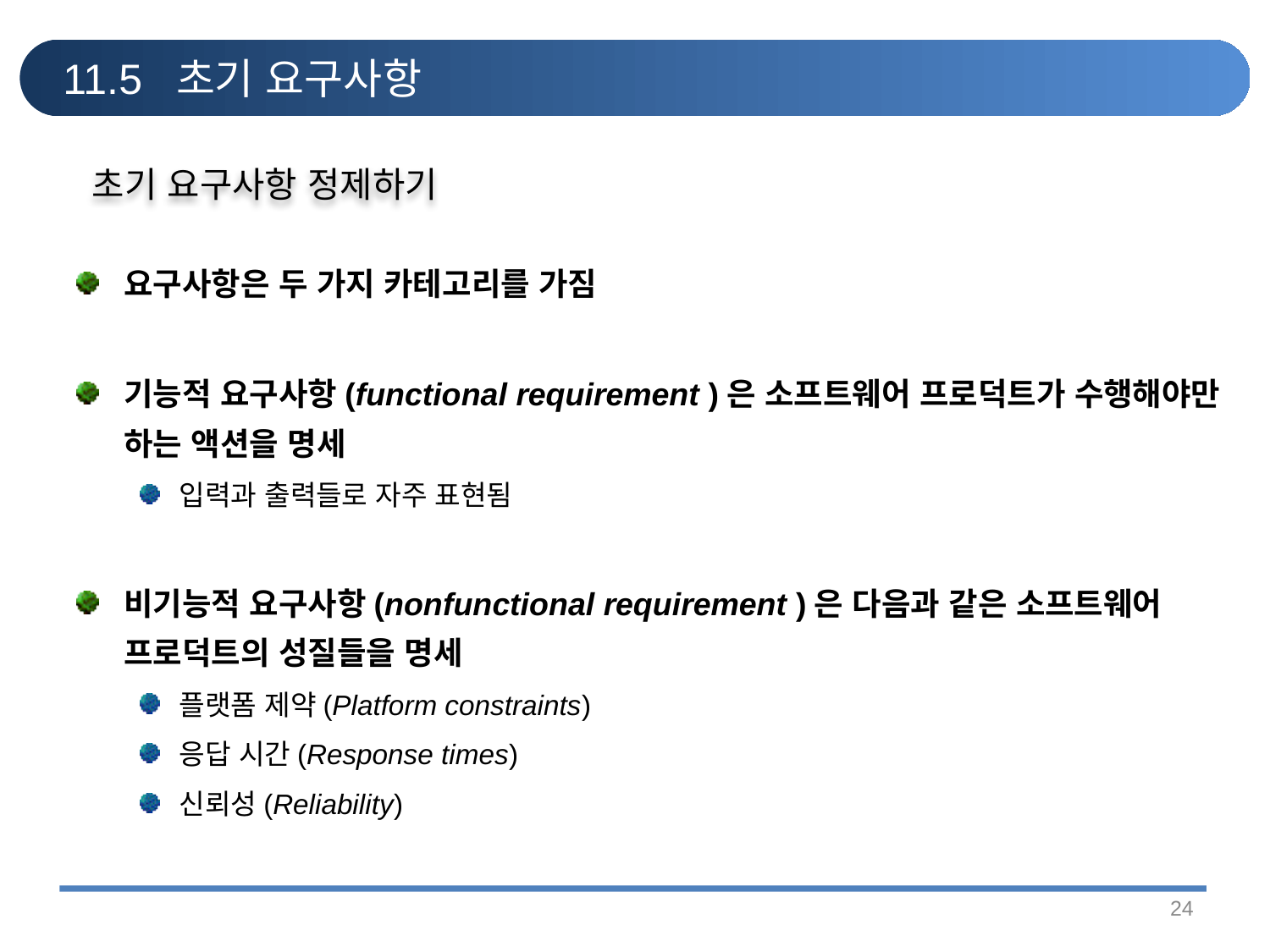

# 11.5  초기 요구사항
초기 요구사항 정제하기
요구사항은 두 가지 카테고리를 가짐

기능적 요구사항(functional requirement )은 소프트웨어 프로덕트가 수행해야만 하는 액션을 명세
입력과 출력들로 자주 표현됨

비기능적 요구사항(nonfunctional requirement )은 다음과 같은 소프트웨어 프로덕트의 성질들을 명세
플랫폼 제약(Platform constraints)
응답 시간(Response times)
신뢰성(Reliability)
24